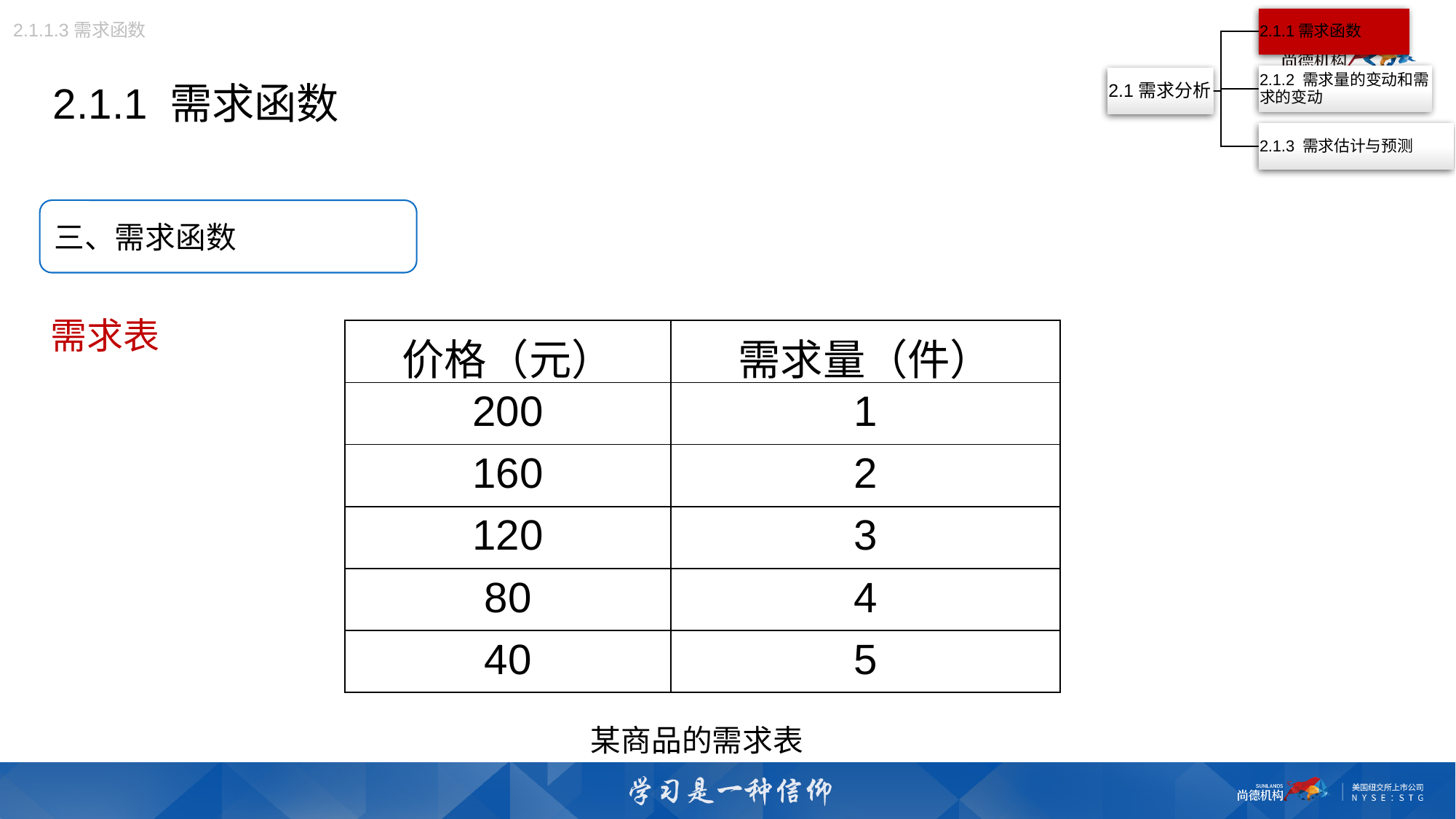

2.1需求分析
2.1.1需求函数
2.1.2 需求量的变动和需求的变动
2.1.3 需求估计与预测
2.1.1.3需求函数
2.1.1 需求函数
三、需求函数
需求表
| 价格（元） | 需求量（件） |
| --- | --- |
| 200 | 1 |
| 160 | 2 |
| 120 | 3 |
| 80 | 4 |
| 40 | 5 |
某商品的需求表